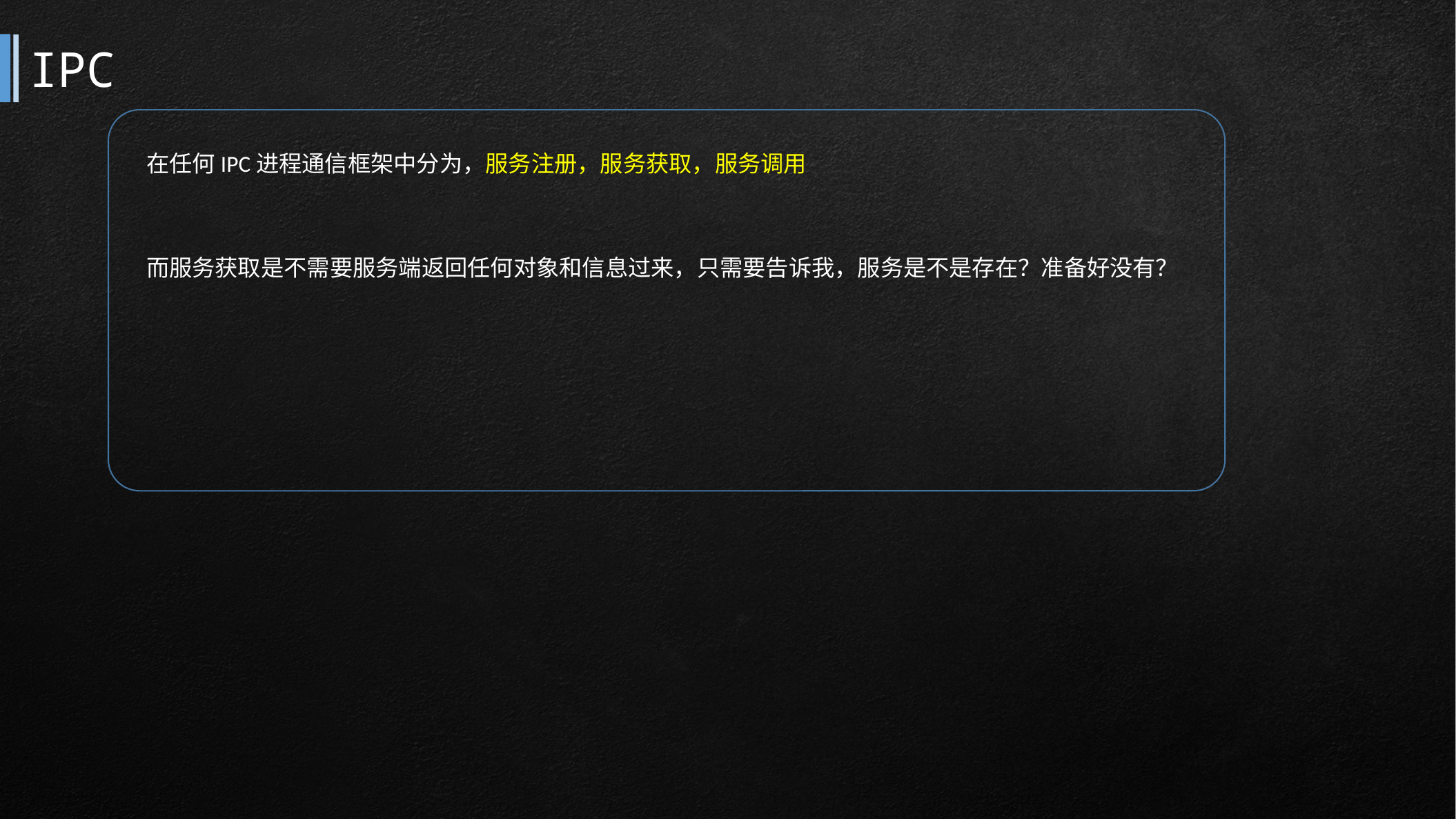

# IPC

在任何IPC进程通信框架中分为，服务注册，服务获取，服务调用

而服务获取是不需要服务端返回任何对象和信息过来，只需要告诉我，服务是不是存在？准备好没有？